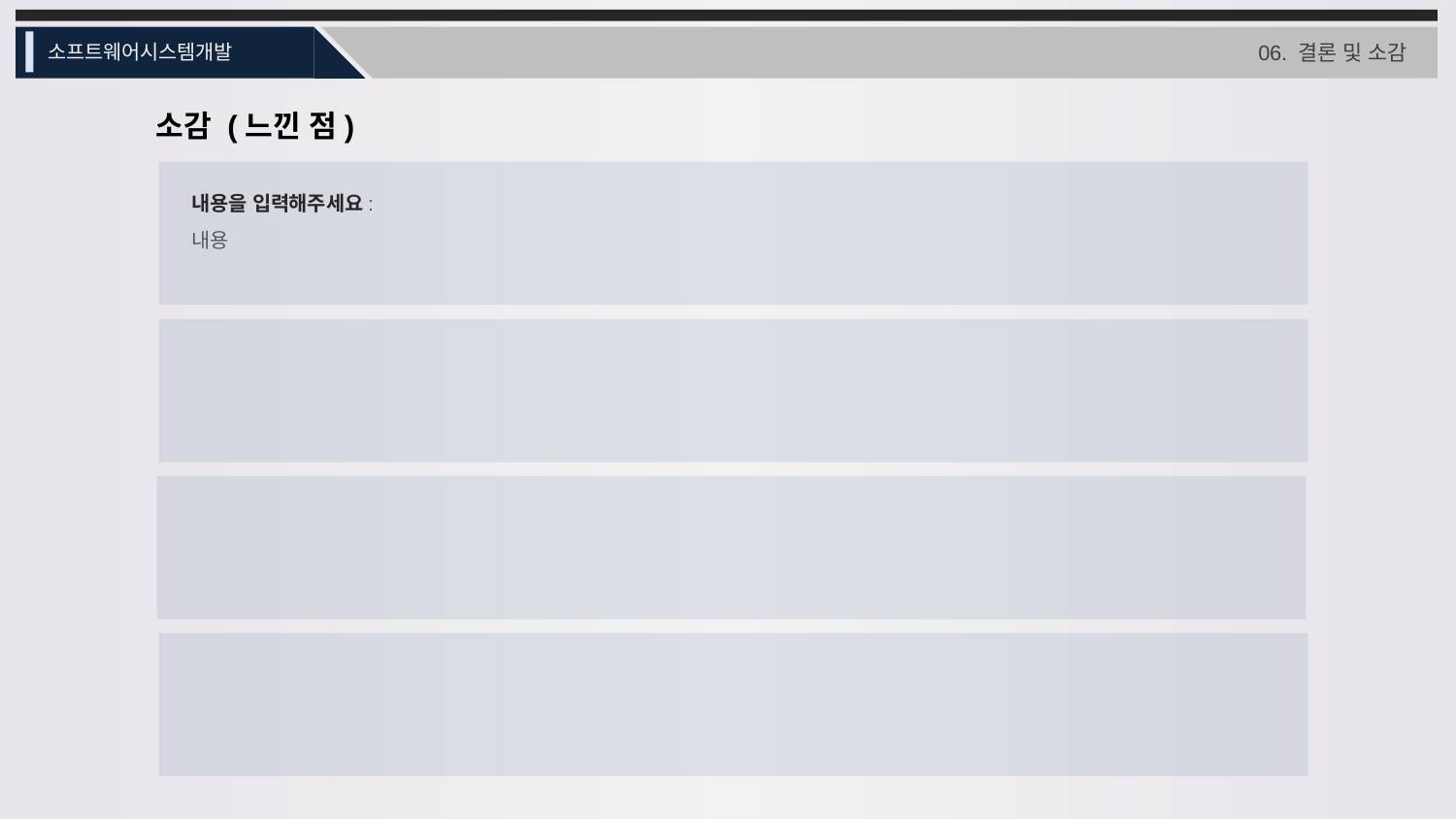

소프트웨어시스템개발
06. 결론 및 소감
소감 (느낀 점)

내용을 입력해주세요:
내용